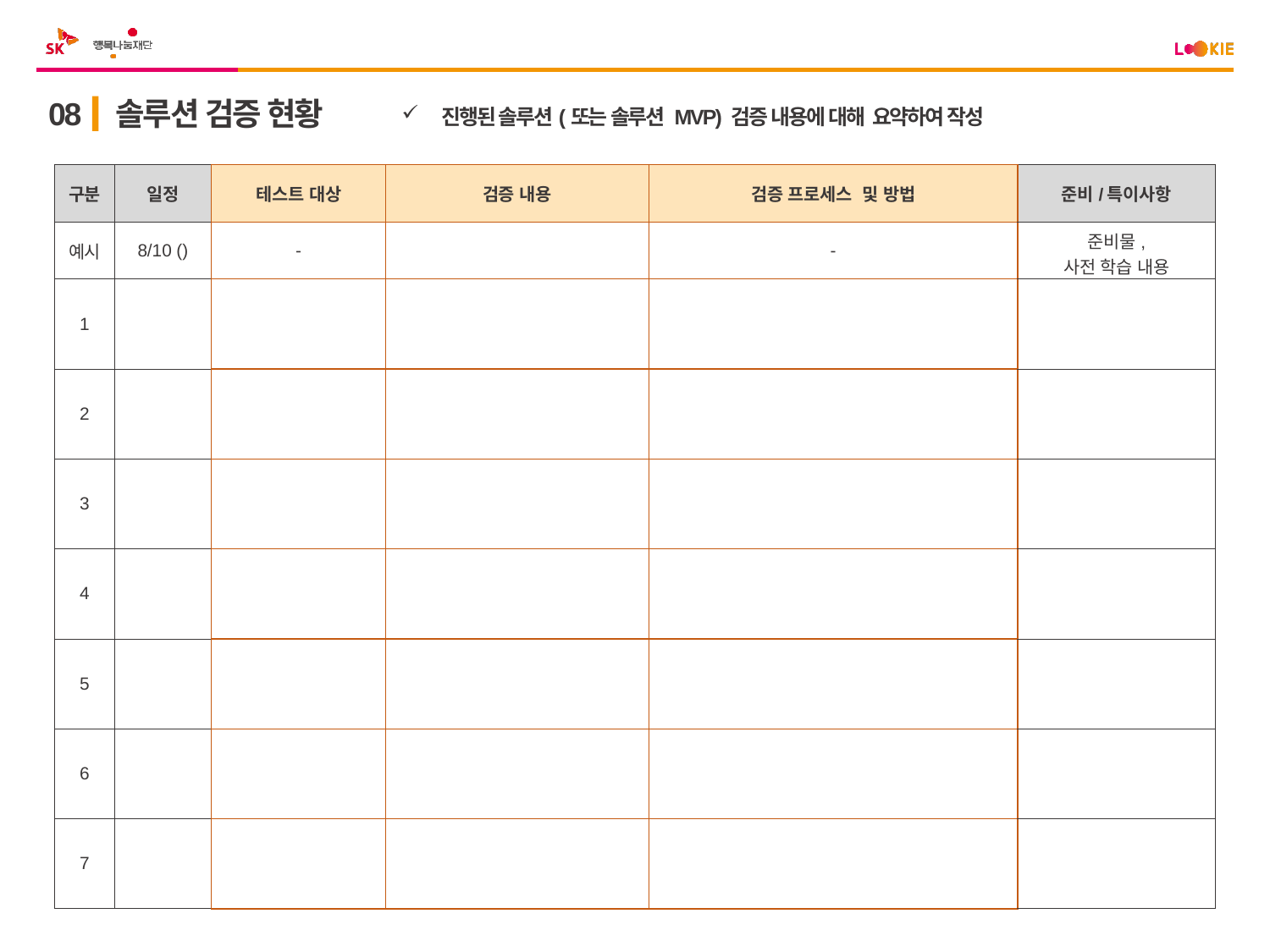

08
솔루션 검증 현황
진행된 솔루션(또는 솔루션 MVP) 검증 내용에 대해  요약하여 작성

| 구분 | 일정 | 테스트 대상 | 검증 내용 | 검증 프로세스 및 방법 | 준비/특이사항 |
| --- | --- | --- | --- | --- | --- |
| 예시 | 8/10 () | - |  | - | 준비물, 사전 학습 내용 |
| 1 |  |  |  |  |  |
| 2 |  |  |  |  |  |
| 3 |  |  |  |  |  |
| 4 |  |  |  |  |  |
| 5 |  |  |  |  |  |
| 6 |  |  |  |  |  |
| 7 |  |  |  |  |  |